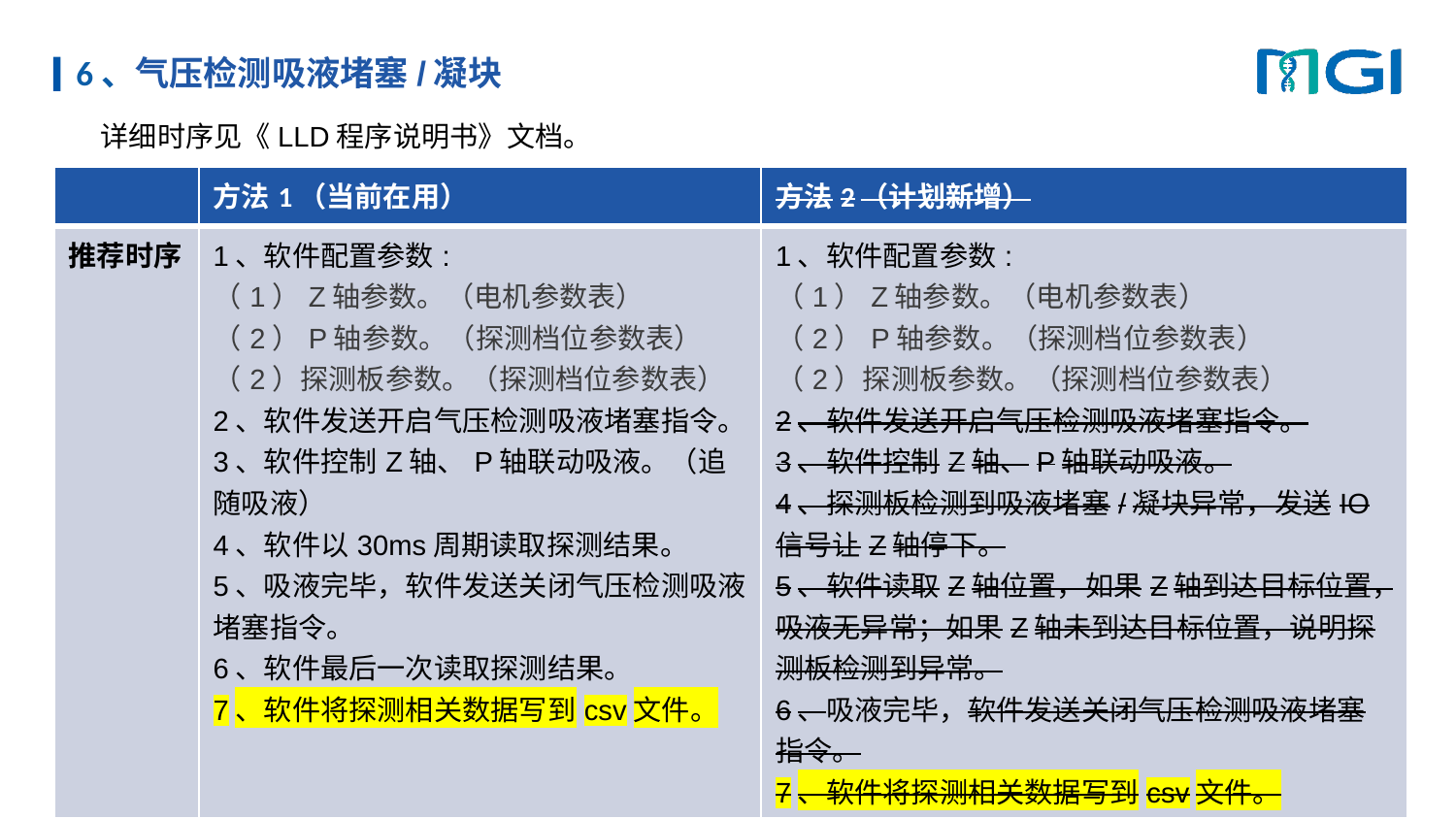

# 6、气压检测吸液堵塞/凝块
    详细时序见《LLD程序说明书》文档。

|  | 方法1（当前在用） | 方法2（计划新增） |
| --- | --- | --- |
| 推荐时序 | 1、软件配置参数: （1）Z轴参数。（电机参数表） （2）P轴参数。（探测档位参数表） （2）探测板参数。（探测档位参数表） 2、软件发送开启气压检测吸液堵塞指令。 3、软件控制Z轴、P轴联动吸液。（追随吸液） 4、软件以30ms周期读取探测结果。 5、吸液完毕，软件发送关闭气压检测吸液堵塞指令。 6、软件最后一次读取探测结果。 7、软件将探测相关数据写到csv文件。 | 1、软件配置参数: （1）Z轴参数。（电机参数表） （2）P轴参数。（探测档位参数表） （2）探测板参数。（探测档位参数表） 2、软件发送开启气压检测吸液堵塞指令。 3、软件控制Z轴、P轴联动吸液。 4、探测板检测到吸液堵塞/凝块异常，发送IO信号让Z轴停下。 5、软件读取Z轴位置，如果Z轴到达目标位置，吸液无异常；如果Z轴未到达目标位置，说明探测板检测到异常。 6、吸液完毕，软件发送关闭气压检测吸液堵塞指令。 7、软件将探测相关数据写到csv文件。 |